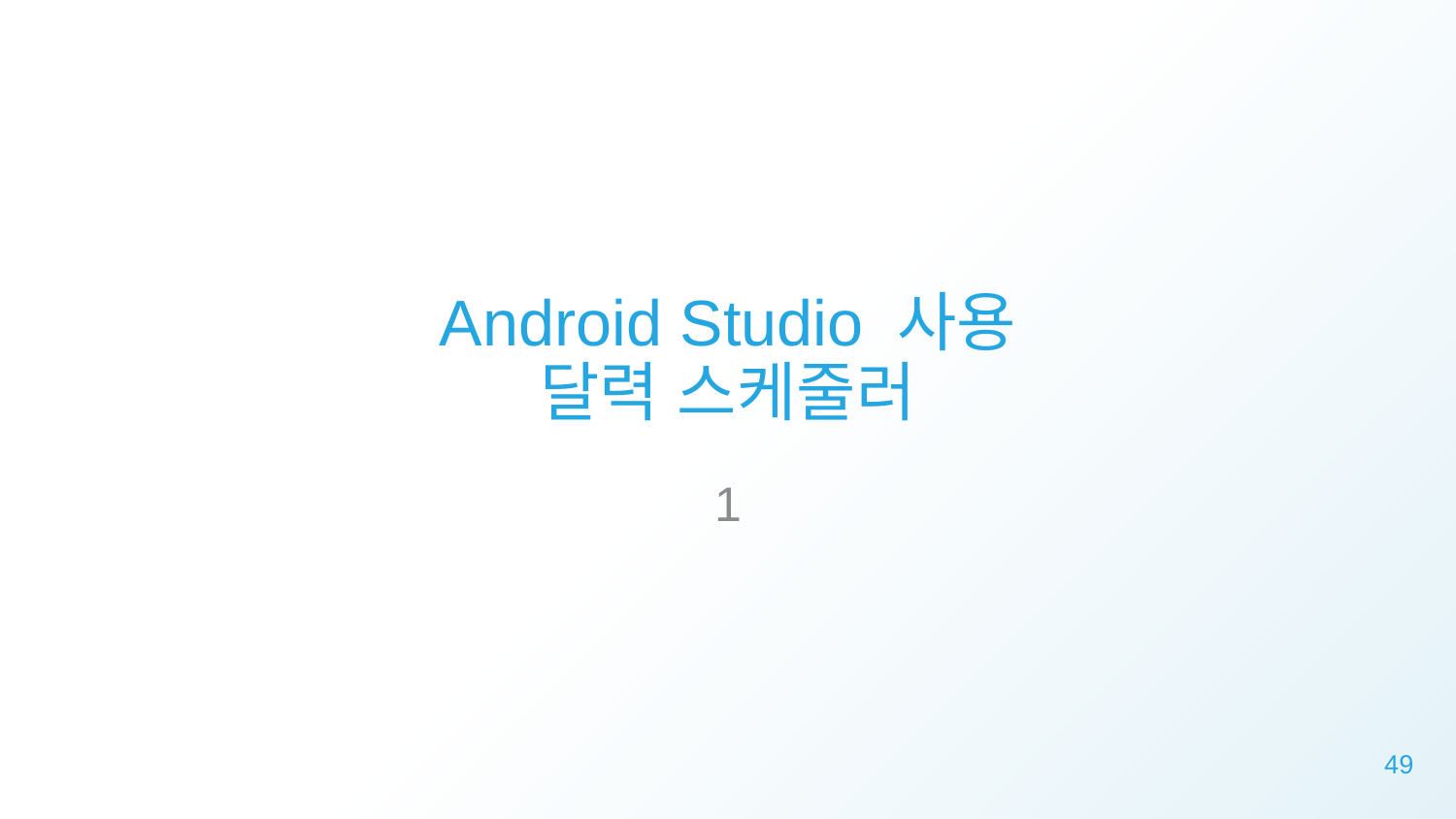

# Android Studio 사용 달력 스케줄러
1
49